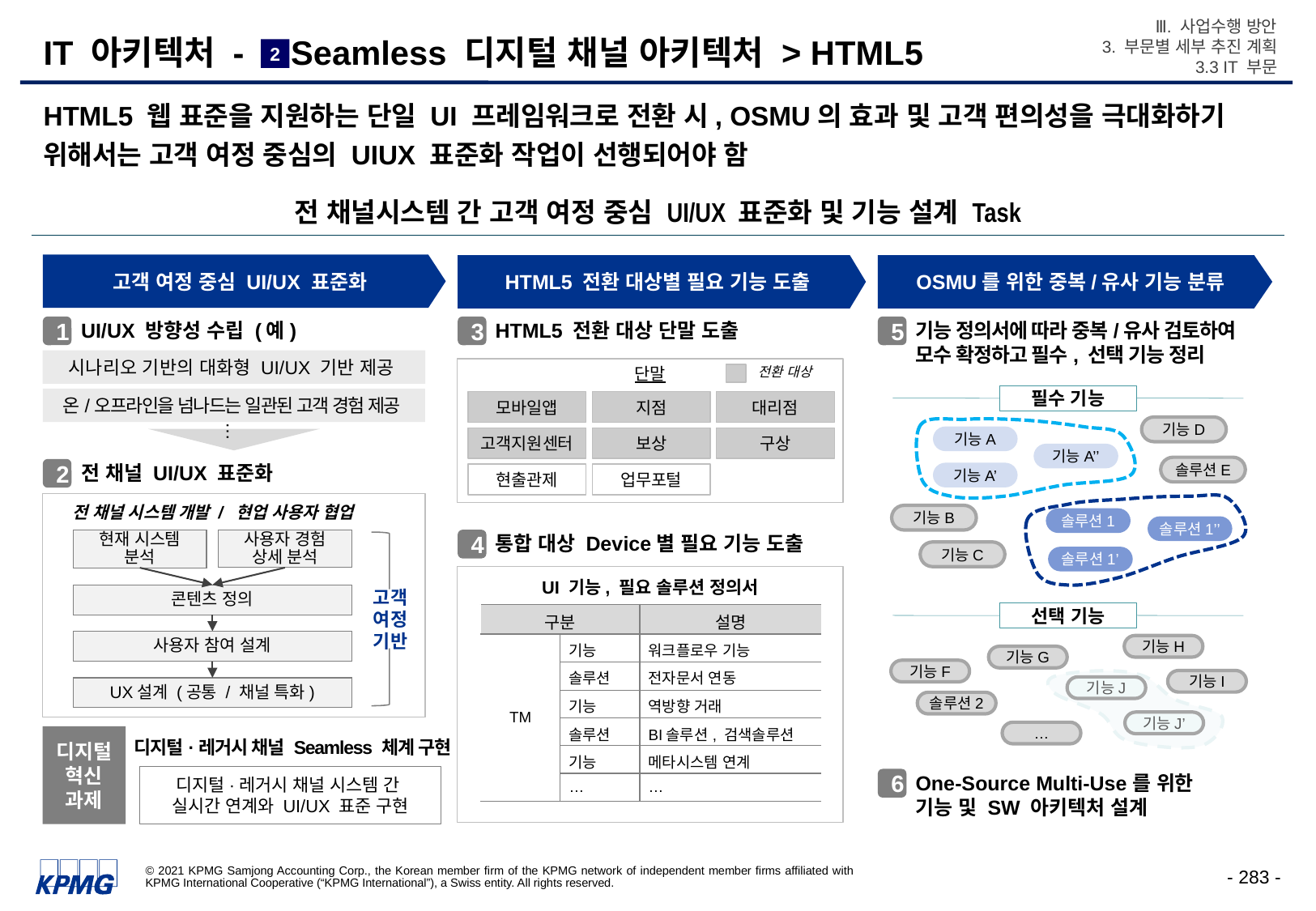

Ⅲ. 사업수행 방안
3. 부문별 세부 추진 계획
3.3 IT 부문
# IT 아키텍처 -     Seamless 디지털 채널 아키텍처 > HTML5
2
HTML5 웹 표준을 지원하는 단일 UI 프레임워크로 전환 시, OSMU의 효과 및 고객 편의성을 극대화하기 위해서는 고객 여정 중심의 UIUX 표준화 작업이 선행되어야 함
전 채널시스템 간 고객 여정 중심 UI/UX 표준화 및 기능 설계 Task
고객 여정 중심 UI/UX 표준화
HTML5 전환 대상별 필요 기능 도출
OSMU를 위한 중복/유사 기능 분류
UI/UX 방향성 수립 (예)
HTML5 전환 대상 단말 도출
기능 정의서에 따라 중복/유사 검토하여
모수 확정하고 필수, 선택 기능 정리
1
3
5
시나리오 기반의 대화형 UI/UX 기반 제공
전환 대상

단말
필수 기능
온/오프라인을 넘나드는 일관된 고객 경험 제공
모바일앱
지점
대리점
기능D

…
기능A
기능A’’
기능A’
고객지원센터
보상
구상

전 채널 UI/UX 표준화
솔루션E
2
현출관제
업무포털

솔루션1
솔루션1’’
솔루션1’
전 채널 시스템 개발 /  현업 사용자 협업
기능B
통합 대상 Device별 필요 기능 도출
4
사용자 경험
상세 분석
현재 시스템
분석
콘텐츠 정의
사용자 참여 설계
UX설계 (공통 / 채널 특화)

고객 여정 기반
기능C
UI 기능, 필요 솔루션 정의서
선택 기능
| 구분 |  | 설명 |
| --- | --- | --- |
| TM | 기능 | 워크플로우 기능 |
|  | 솔루션 | 전자문서 연동 |
|  | 기능 | 역방향 거래 |
|  | 솔루션 | BI솔루션, 검색솔루션 |
|  | 기능 | 메타시스템 연계 |
|  | … | … |
기능H
기능G
기능F
기능I

기능J
솔루션2
기능J’
…
디지털 혁신
과제
디지털·레거시 채널 Seamless 체계 구현
One-Source Multi-Use를 위한
기능 및 SW 아키텍처 설계
디지털·레거시 채널 시스템 간
실시간 연계와 UI/UX 표준 구현
6